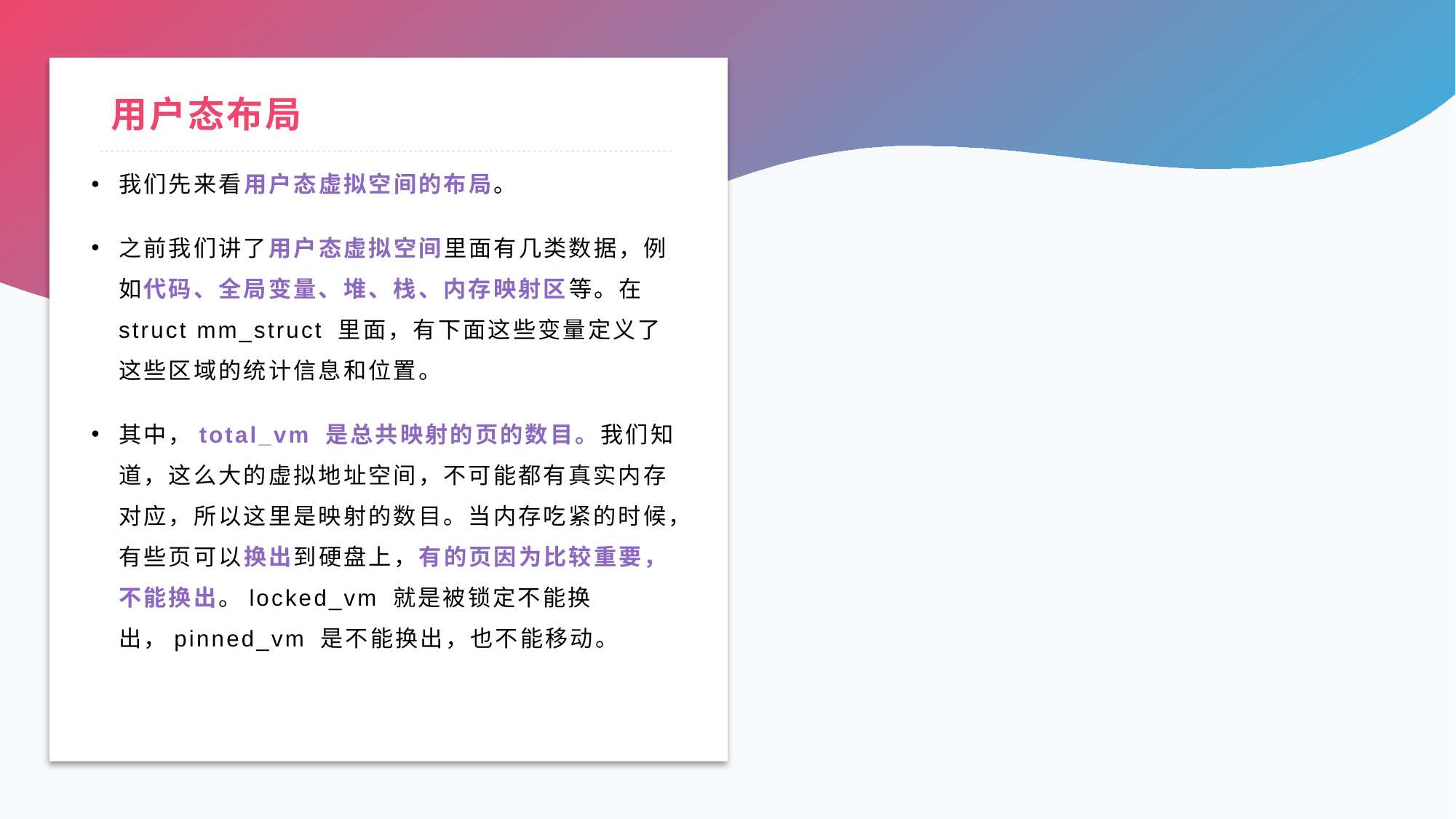

# 用户态布局
我们先来看用户态虚拟空间的布局。
之前我们讲了用户态虚拟空间里面有几类数据，例如代码、全局变量、堆、栈、内存映射区等。在 struct mm_struct 里面，有下面这些变量定义了这些区域的统计信息和位置。
其中，total_vm 是总共映射的页的数目。我们知道，这么大的虚拟地址空间，不可能都有真实内存对应，所以这里是映射的数目。当内存吃紧的时候，有些页可以换出到硬盘上，有的页因为比较重要，不能换出。locked_vm 就是被锁定不能换出，pinned_vm 是不能换出，也不能移动。